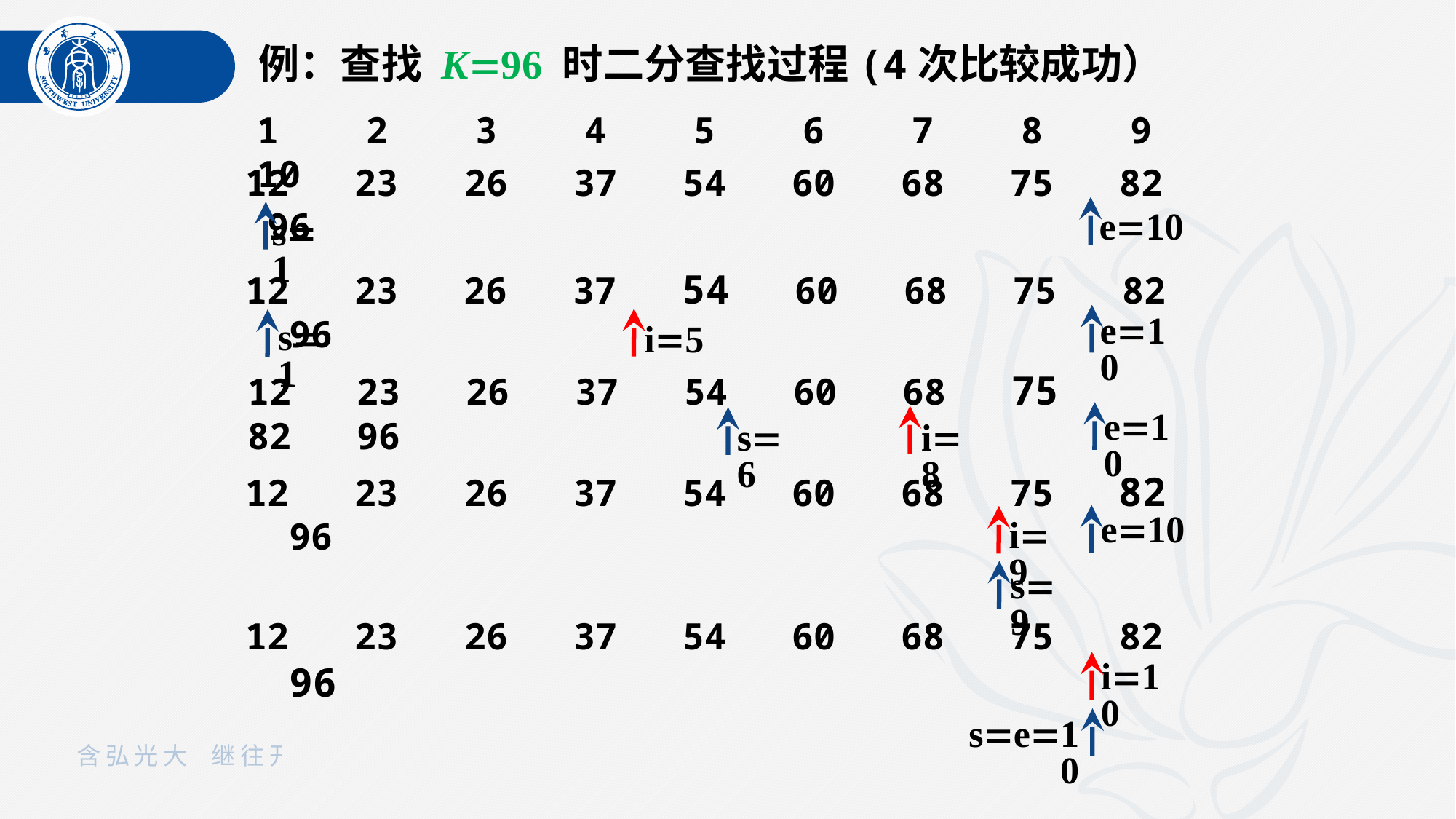

例：查找 K=96 时二分查找过程(4次比较成功）
 1    2    3    4    5    6    7    8    9   10
12   23   26   37   54   60   68   75   82   96

e=10

s=1
12   23   26   37   54   60   68   75   82   96

e=10

i=5

s=1
12   23   26   37   54   60   68   75   82   96

e=10

i=8

s=6
12   23   26   37   54   60   68   75   82   96

e=10

i=9

s=9
12   23   26   37   54   60   68   75   82   96

i=10

s=e=10